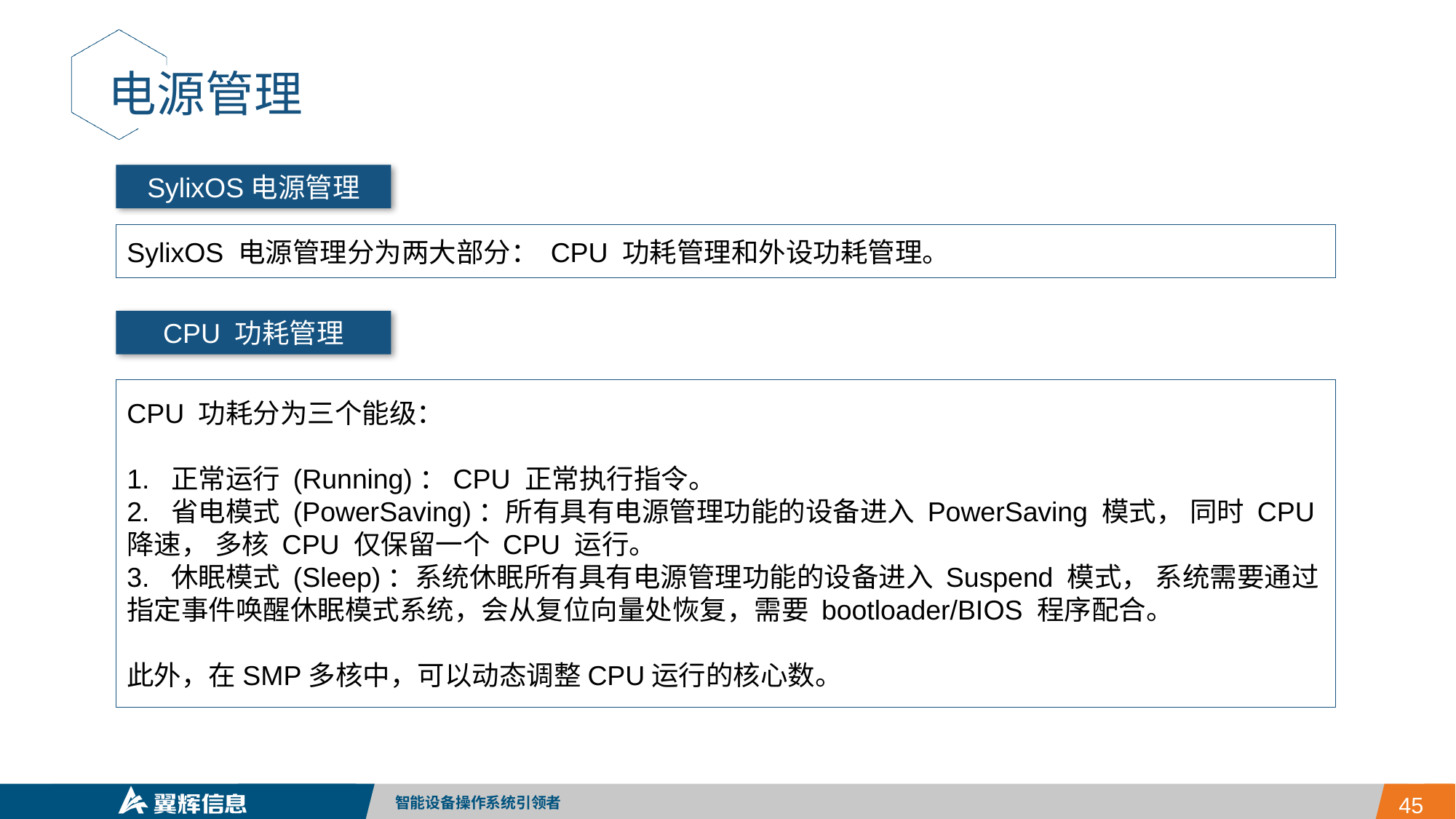

电源管理
SylixOS电源管理
SylixOS 电源管理分为两大部分： CPU 功耗管理和外设功耗管理。
CPU 功耗管理
CPU 功耗分为三个能级：

1.  正常运行 (Running)：CPU 正常执行指令。
2.  省电模式 (PowerSaving)：所有具有电源管理功能的设备进入 PowerSaving 模式， 同时 CPU 降速， 多核 CPU 仅保留一个 CPU 运行。
3.  休眠模式 (Sleep)：系统休眠所有具有电源管理功能的设备进入 Suspend 模式， 系统需要通过指定事件唤醒休眠模式系统，会从复位向量处恢复，需要 bootloader/BIOS 程序配合。

此外，在SMP多核中，可以动态调整CPU运行的核心数。